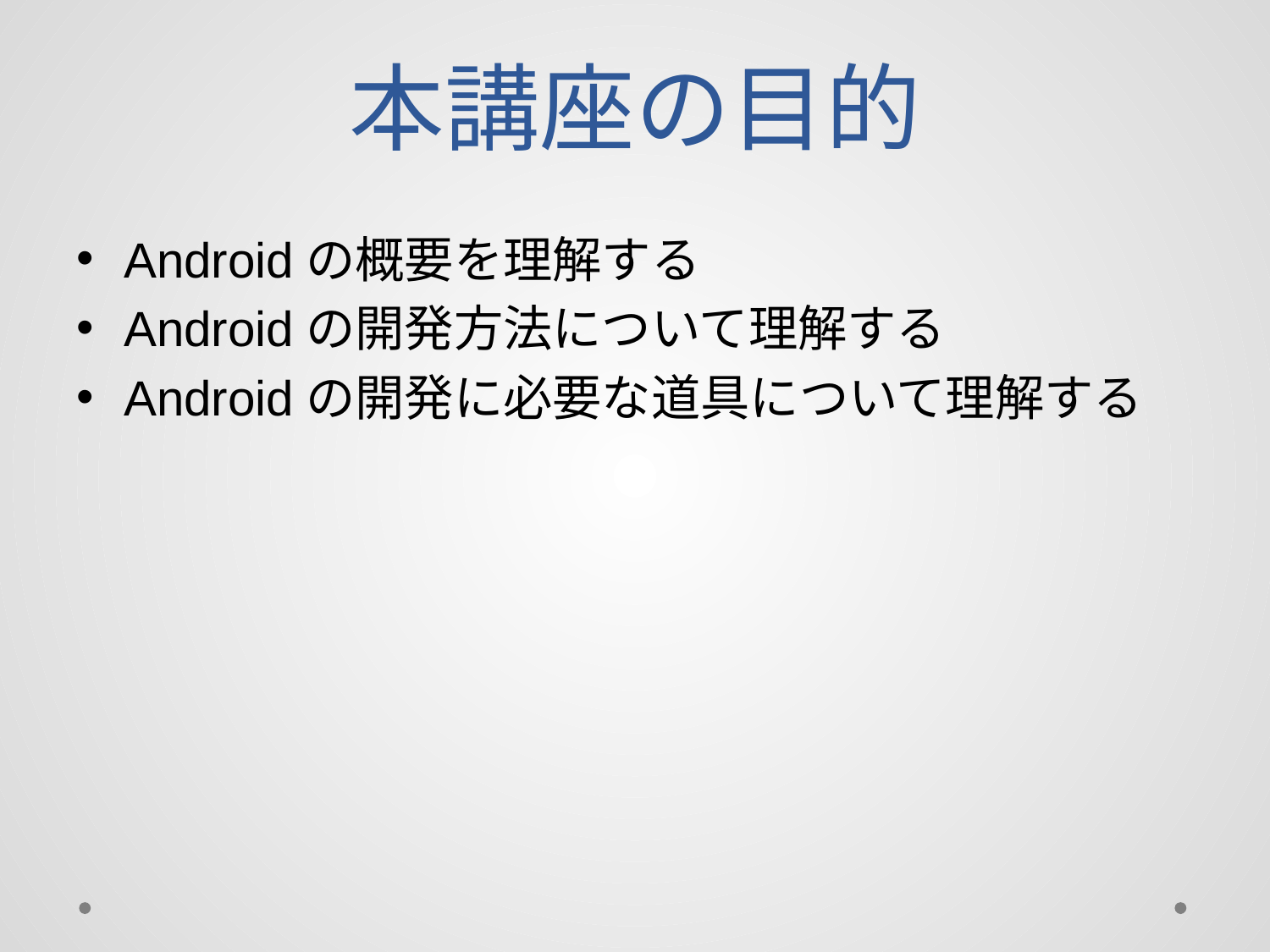

# 本講座の目的
Androidの概要を理解する
Androidの開発方法について理解する
Androidの開発に必要な道具について理解する